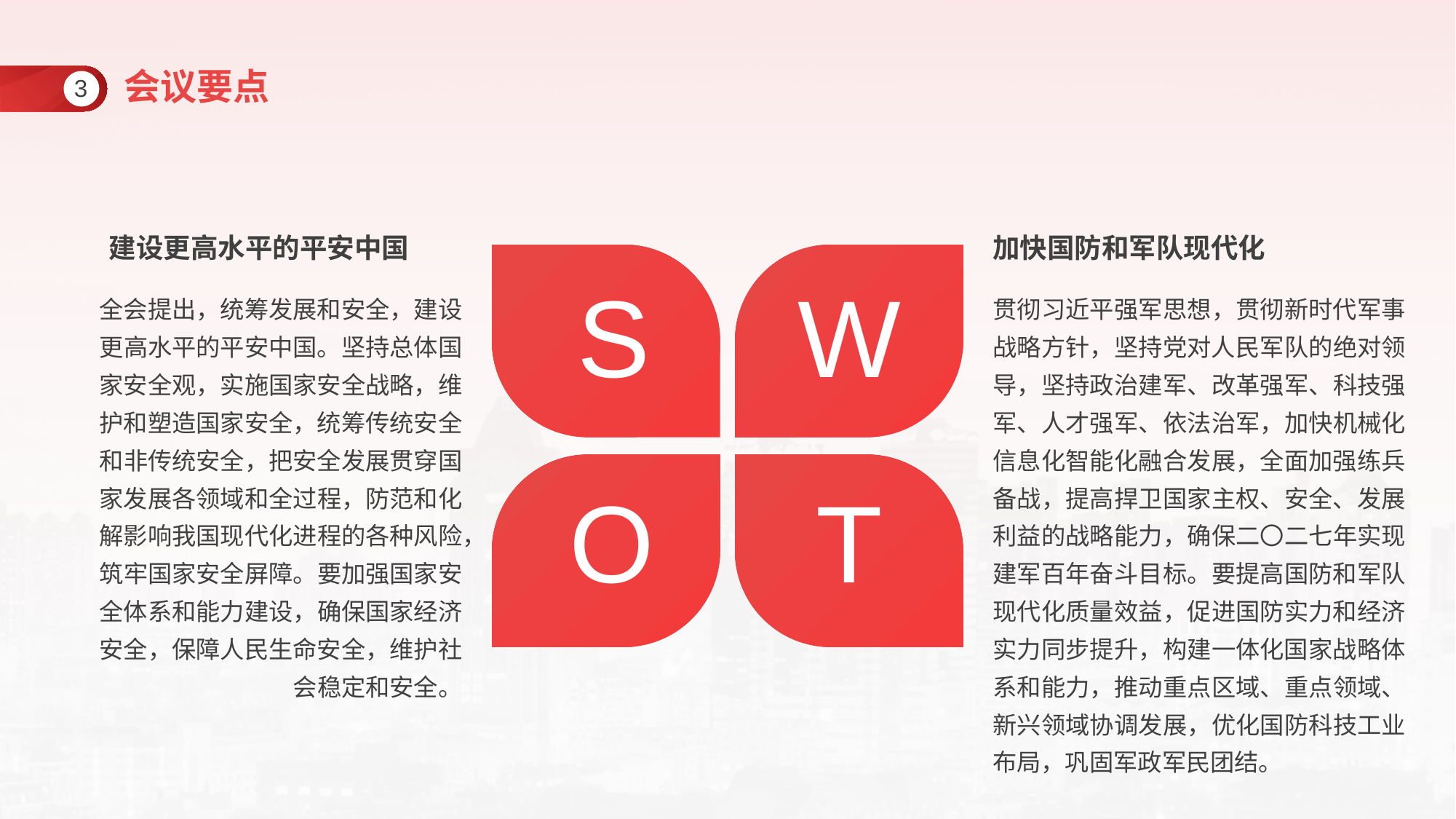

会议要点
3
建设更高水平的平安中国
加快国防和军队现代化

S
W
O
T
全会提出，统筹发展和安全，建设更高水平的平安中国。坚持总体国家安全观，实施国家安全战略，维护和塑造国家安全，统筹传统安全和非传统安全，把安全发展贯穿国家发展各领域和全过程，防范和化解影响我国现代化进程的各种风险，筑牢国家安全屏障。要加强国家安全体系和能力建设，确保国家经济安全，保障人民生命安全，维护社会稳定和安全。
贯彻习近平强军思想，贯彻新时代军事战略方针，坚持党对人民军队的绝对领导，坚持政治建军、改革强军、科技强军、人才强军、依法治军，加快机械化信息化智能化融合发展，全面加强练兵备战，提高捍卫国家主权、安全、发展利益的战略能力，确保二〇二七年实现建军百年奋斗目标。要提高国防和军队现代化质量效益，促进国防实力和经济实力同步提升，构建一体化国家战略体系和能力，推动重点区域、重点领域、新兴领域协调发展，优化国防科技工业布局，巩固军政军民团结。